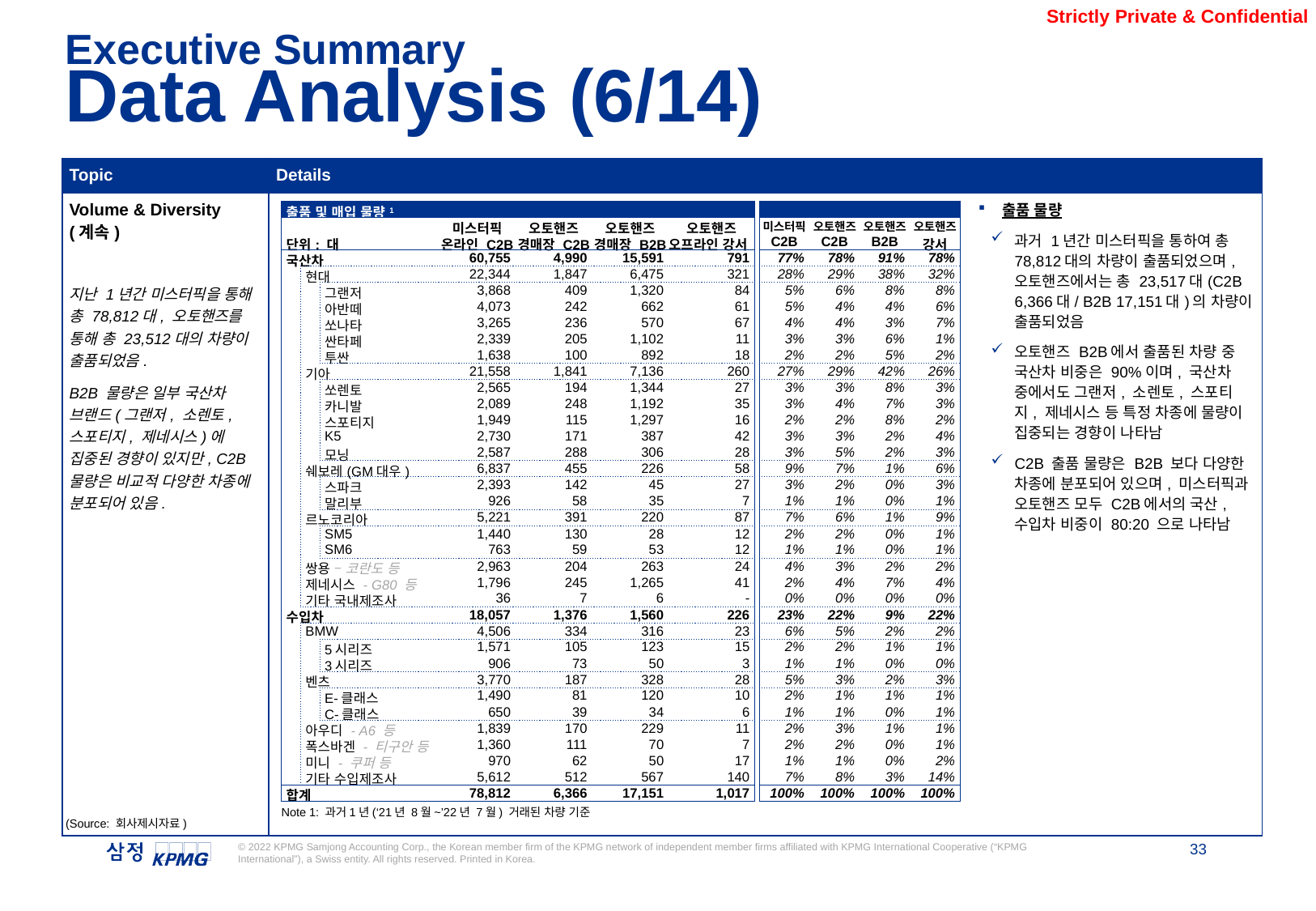

Executive Summary
Data Analysis (6/14)
| Topic | Details |
| --- | --- |
| Volume & Diversity (계속) 지난 1년간 미스터픽을 통해 총 78,812대, 오토핸즈를 통해 총 23,512대의 차량이 출품되었음. B2B 물량은 일부 국산차 브랜드(그랜저, 소렌토, 스포티지, 제네시스)에 집중된 경향이 있지만, C2B 물량은 비교적 다양한 차종에 분포되어 있음. | 출품 물량 과거 1년간 미스터픽을 통하여 총 78,812대의 차량이 출품되었으며, 오토핸즈에서는 총 23,517대(C2B 6,366대/ B2B 17,151대)의 차량이 출품되었음 오토핸즈 B2B에서 출품된 차량 중 국산차 비중은 90%이며, 국산차 중에서도 그랜저, 소렌토, 스포티지, 제네시스 등 특정 차종에 물량이 집중되는 경향이 나타남 C2B 출품 물량은 B2B 보다 다양한 차종에 분포되어 있으며, 미스터픽과 오토핸즈 모두 C2B에서의 국산, 수입차 비중이 80:20 으로 나타남 |
| 출품 및 매입 물량1 |  |  |  |  |  |  |  |  |  |  |  |
| --- | --- | --- | --- | --- | --- | --- | --- | --- | --- | --- | --- |
|  |  |  | 미스터픽 | 오토핸즈 | 오토핸즈 | 오토핸즈 |  | 미스터픽 | 오토핸즈 | 오토핸즈 | 오토핸즈 |
| 단위: 대 |  |  | 온라인 C2B | 경매장 C2B | 경매장 B2B | 오프라인 강서 |  | C2B | C2B | B2B | 강서 |
| 국산차 |  |  | 60,755 | 4,990 | 15,591 | 791 |  | 77% | 78% | 91% | 78% |
|  | 현대 |  | 22,344 | 1,847 | 6,475 | 321 |  | 28% | 29% | 38% | 32% |
|  |  | 그랜저 | 3,868 | 409 | 1,320 | 84 |  | 5% | 6% | 8% | 8% |
|  |  | 아반떼 | 4,073 | 242 | 662 | 61 |  | 5% | 4% | 4% | 6% |
|  |  | 쏘나타 | 3,265 | 236 | 570 | 67 |  | 4% | 4% | 3% | 7% |
|  |  | 싼타페 | 2,339 | 205 | 1,102 | 11 |  | 3% | 3% | 6% | 1% |
|  |  | 투싼 | 1,638 | 100 | 892 | 18 |  | 2% | 2% | 5% | 2% |
|  | 기아 |  | 21,558 | 1,841 | 7,136 | 260 |  | 27% | 29% | 42% | 26% |
|  |  | 쏘렌토 | 2,565 | 194 | 1,344 | 27 |  | 3% | 3% | 8% | 3% |
|  |  | 카니발 | 2,089 | 248 | 1,192 | 35 |  | 3% | 4% | 7% | 3% |
|  |  | 스포티지 | 1,949 | 115 | 1,297 | 16 |  | 2% | 2% | 8% | 2% |
|  |  | K5 | 2,730 | 171 | 387 | 42 |  | 3% | 3% | 2% | 4% |
|  |  | 모닝 | 2,587 | 288 | 306 | 28 |  | 3% | 5% | 2% | 3% |
|  | 쉐보레(GM대우) |  | 6,837 | 455 | 226 | 58 |  | 9% | 7% | 1% | 6% |
|  |  | 스파크 | 2,393 | 142 | 45 | 27 |  | 3% | 2% | 0% | 3% |
|  |  | 말리부 | 926 | 58 | 35 | 7 |  | 1% | 1% | 0% | 1% |
|  | 르노코리아 |  | 5,221 | 391 | 220 | 87 |  | 7% | 6% | 1% | 9% |
|  |  | SM5 | 1,440 | 130 | 28 | 12 |  | 2% | 2% | 0% | 1% |
|  |  | SM6 | 763 | 59 | 53 | 12 |  | 1% | 1% | 0% | 1% |
|  | 쌍용 – 코란도 등 |  | 2,963 | 204 | 263 | 24 |  | 4% | 3% | 2% | 2% |
|  | 제네시스 - G80 등 |  | 1,796 | 245 | 1,265 | 41 |  | 2% | 4% | 7% | 4% |
|  | 기타 국내제조사 |  | 36 | 7 | 6 | - |  | 0% | 0% | 0% | 0% |
| 수입차 |  |  | 18,057 | 1,376 | 1,560 | 226 |  | 23% | 22% | 9% | 22% |
|  | BMW |  | 4,506 | 334 | 316 | 23 |  | 6% | 5% | 2% | 2% |
|  |  | 5시리즈 | 1,571 | 105 | 123 | 15 |  | 2% | 2% | 1% | 1% |
|  |  | 3시리즈 | 906 | 73 | 50 | 3 |  | 1% | 1% | 0% | 0% |
|  | 벤츠 |  | 3,770 | 187 | 328 | 28 |  | 5% | 3% | 2% | 3% |
|  |  | E-클래스 | 1,490 | 81 | 120 | 10 |  | 2% | 1% | 1% | 1% |
|  |  | C-클래스 | 650 | 39 | 34 | 6 |  | 1% | 1% | 0% | 1% |
|  | 아우디 - A6 등 |  | 1,839 | 170 | 229 | 11 |  | 2% | 3% | 1% | 1% |
|  | 폭스바겐 - 티구안 등 |  | 1,360 | 111 | 70 | 7 |  | 2% | 2% | 0% | 1% |
|  | 미니 - 쿠퍼 등 |  | 970 | 62 | 50 | 17 |  | 1% | 1% | 0% | 2% |
|  | 기타 수입제조사 |  | 5,612 | 512 | 567 | 140 |  | 7% | 8% | 3% | 14% |
| 합계 |  |  | 78,812 | 6,366 | 17,151 | 1,017 |  | 100% | 100% | 100% | 100% |
Note 1: 과거1년(‘21년 8월~’22년 7월) 거래된 차량 기준
(Source: 회사제시자료)